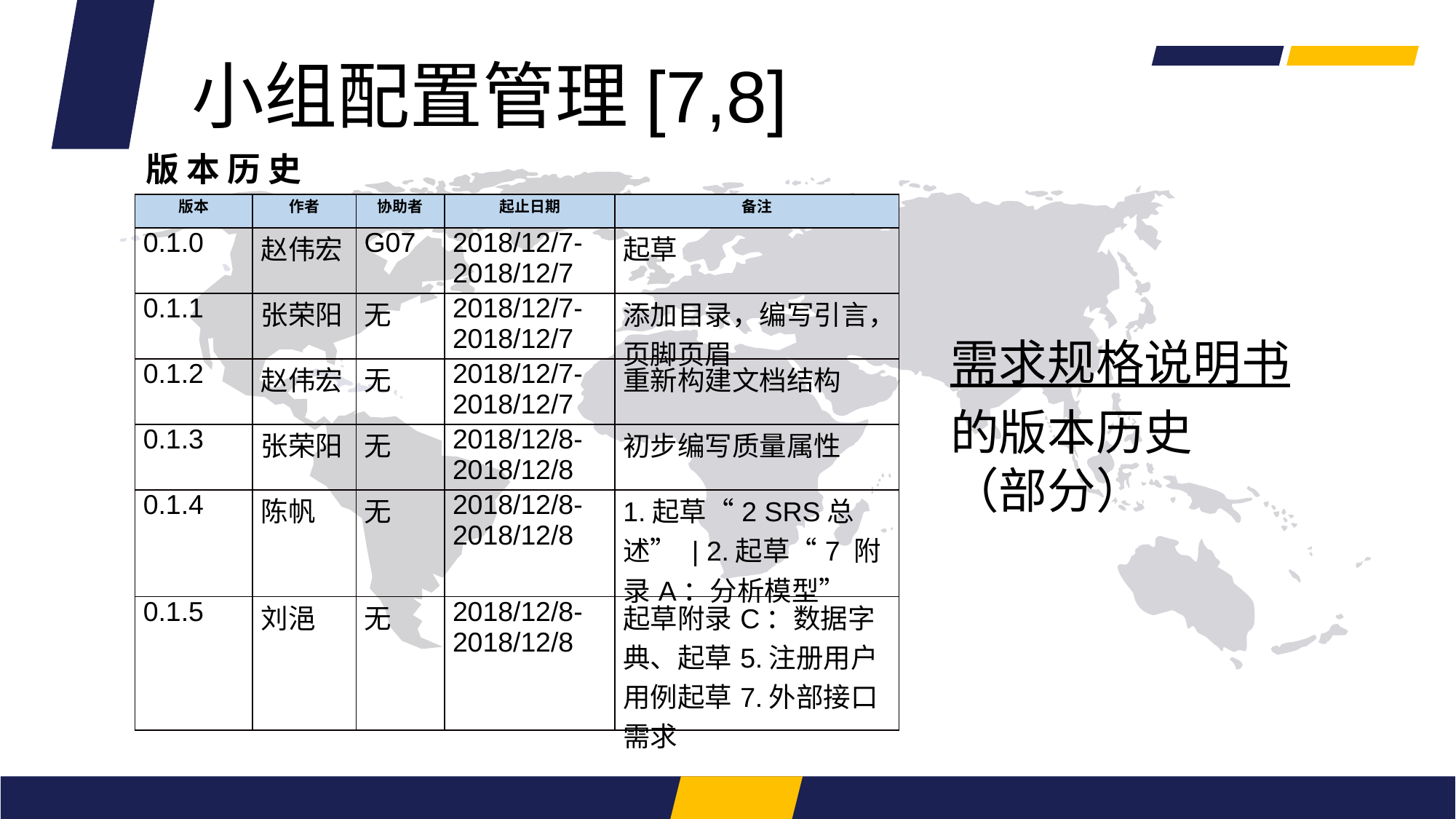

小组配置管理[7,8]

版 本 历 史

| 版本 | 作者 | 协助者 | 起止日期 | 备注 |
| --- | --- | --- | --- | --- |
| 0.1.0 | 赵伟宏 | G07 | 2018/12/7-2018/12/7 | 起草 |
| 0.1.1 | 张荣阳 | 无 | 2018/12/7-2018/12/7 | 添加目录，编写引言，页脚页眉 |
| 0.1.2 | 赵伟宏 | 无 | 2018/12/7-2018/12/7 | 重新构建文档结构 |
| 0.1.3 | 张荣阳 | 无 | 2018/12/8-2018/12/8 | 初步编写质量属性 |
| 0.1.4 | 陈帆 | 无 | 2018/12/8-2018/12/8 | 1.起草“2 SRS总述” | 2.起草“7 附录A：分析模型” |
| 0.1.5 | 刘浥 | 无 | 2018/12/8-2018/12/8 | 起草附录C：数据字典、起草5.注册用户用例起草7.外部接口需求 |
需求规格说明书的版本历史
（部分）